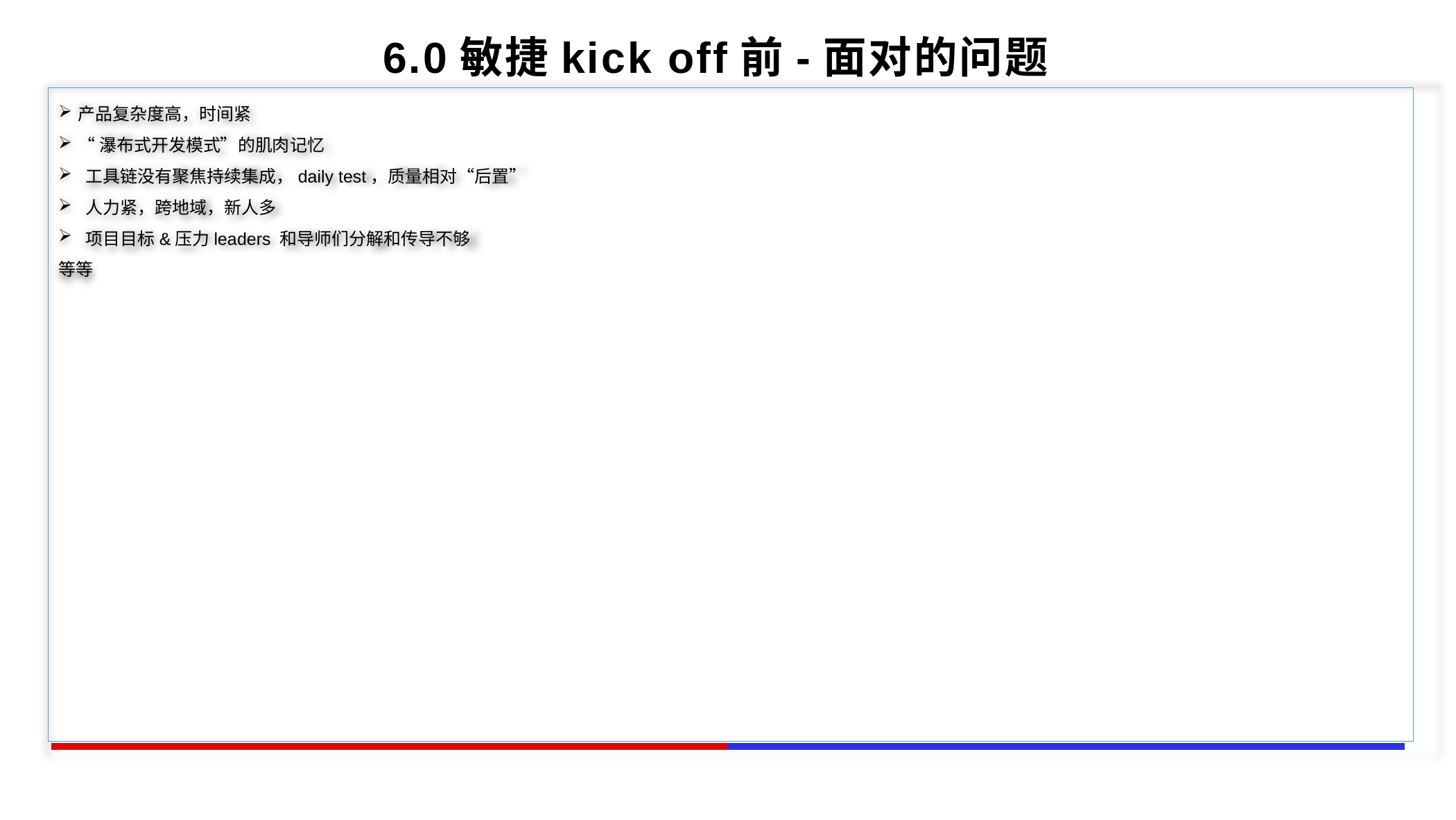

6.0敏捷kick off前-面对的问题
产品复杂度高，时间紧
“瀑布式开发模式”的肌肉记忆
 工具链没有聚焦持续集成，daily test，质量相对“后置”
 人力紧，跨地域，新人多
 项目目标&压力leaders 和导师们分解和传导不够
等等